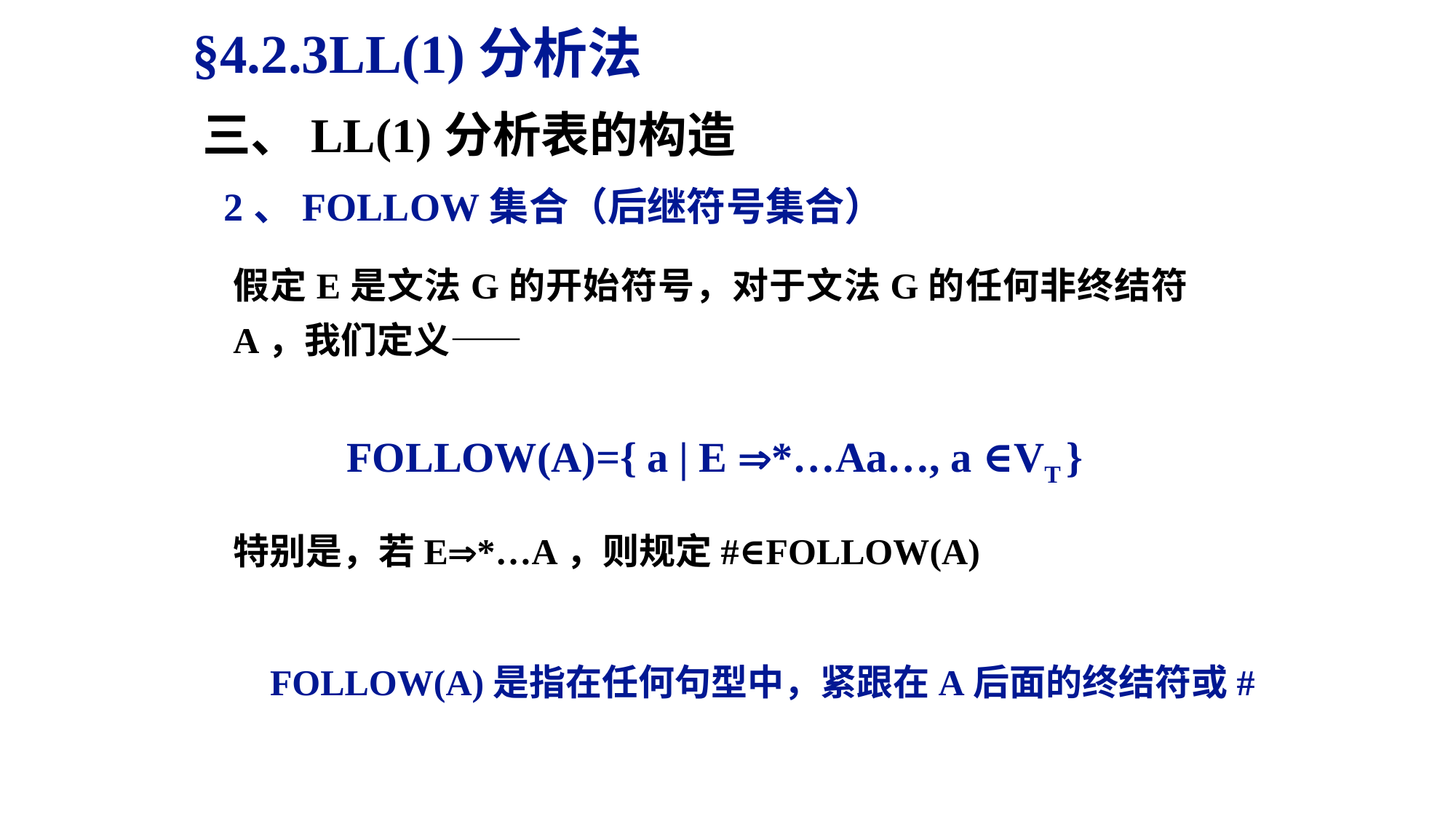

§4.2.3LL(1)分析法
三、LL(1)分析表的构造
2、FOLLOW集合（后继符号集合）
假定E是文法G的开始符号，对于文法G的任何非终结符A，我们定义——

FOLLOW(A)={ a | E ⇒*…Aa…, a ∈VT }

特别是，若E⇒*…A，则规定#∈FOLLOW(A)

FOLLOW(A)是指在任何句型中，紧跟在A后面的终结符或#